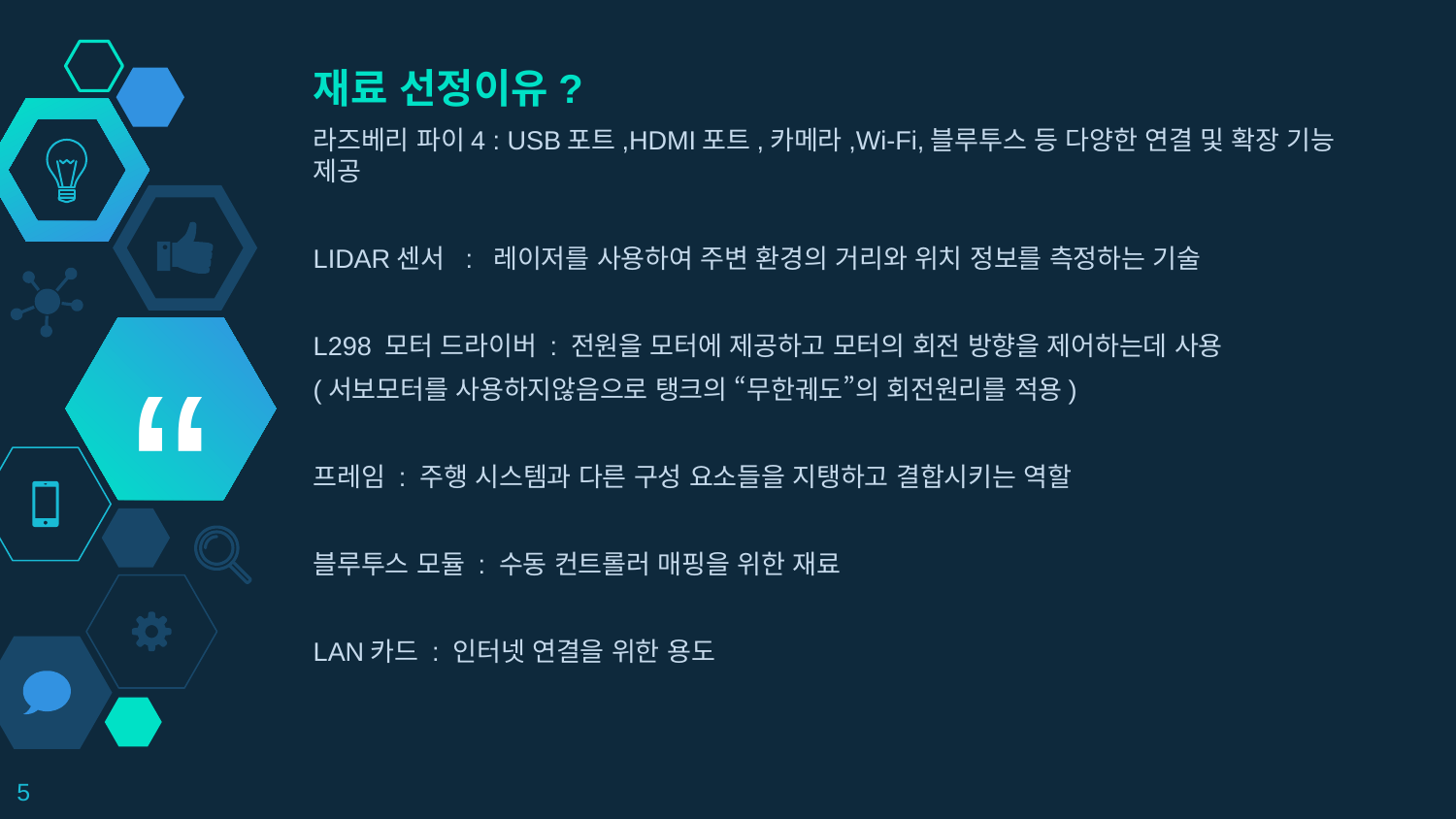

재료 선정이유?
라즈베리 파이4 : USB포트,HDMI포트,카메라,Wi-Fi,블루투스 등 다양한 연결 및 확장 기능 제공

LIDAR센서  :  레이저를 사용하여 주변 환경의 거리와 위치 정보를 측정하는 기술

L298 모터 드라이버 : 전원을 모터에 제공하고 모터의 회전 방향을 제어하는데 사용
(서보모터를 사용하지않음으로 탱크의 “무한궤도”의 회전원리를 적용)

프레임 : 주행 시스템과 다른 구성 요소들을 지탱하고 결합시키는 역할

블루투스 모듈 : 수동 컨트롤러 매핑을 위한 재료

LAN카드 : 인터넷 연결을 위한 용도

5